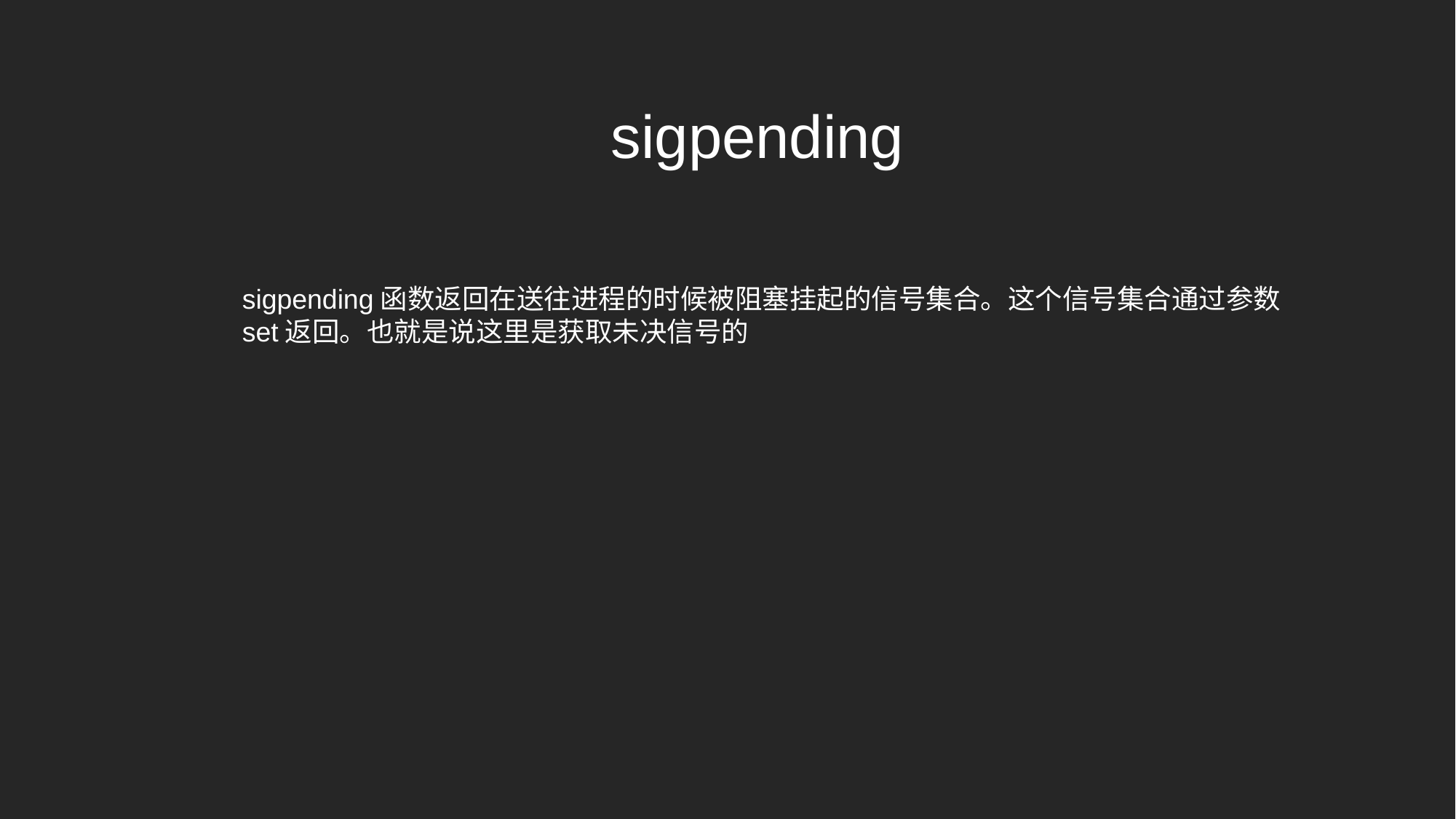

sigpending

sigpending函数返回在送往进程的时候被阻塞挂起的信号集合。这个信号集合通过参数set返回。也就是说这里是获取未决信号的